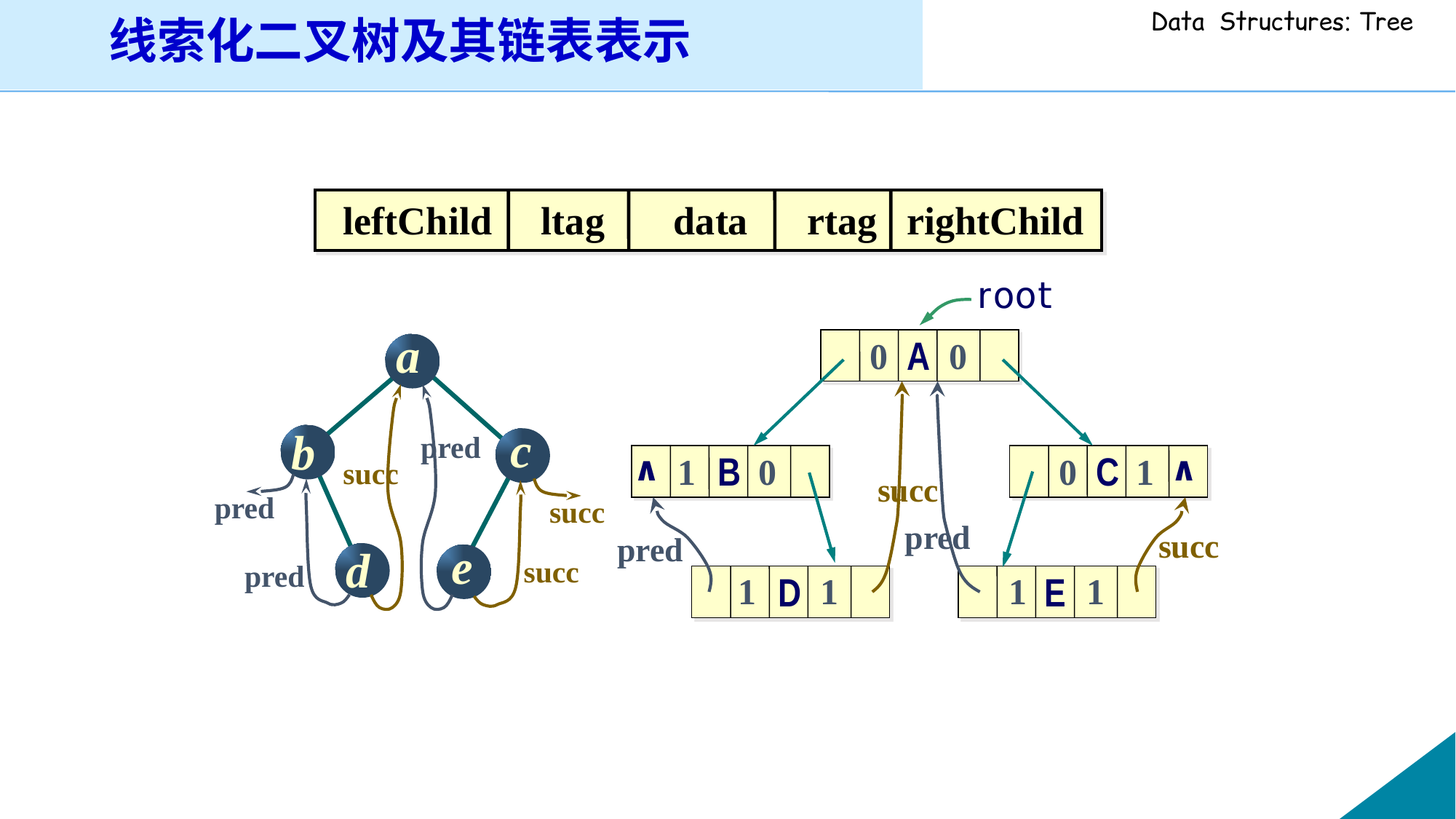

# 线索化二叉树及其链表表示

leftChild     ltag       data      rtag   rightChild

root

A

0
0

B
∧

C
∧

1
0
0
1
succ

pred
succ
pred
D
E
1
1
1
1

a

c
b
pred

succ

pred
succ
e
d

succ
pred